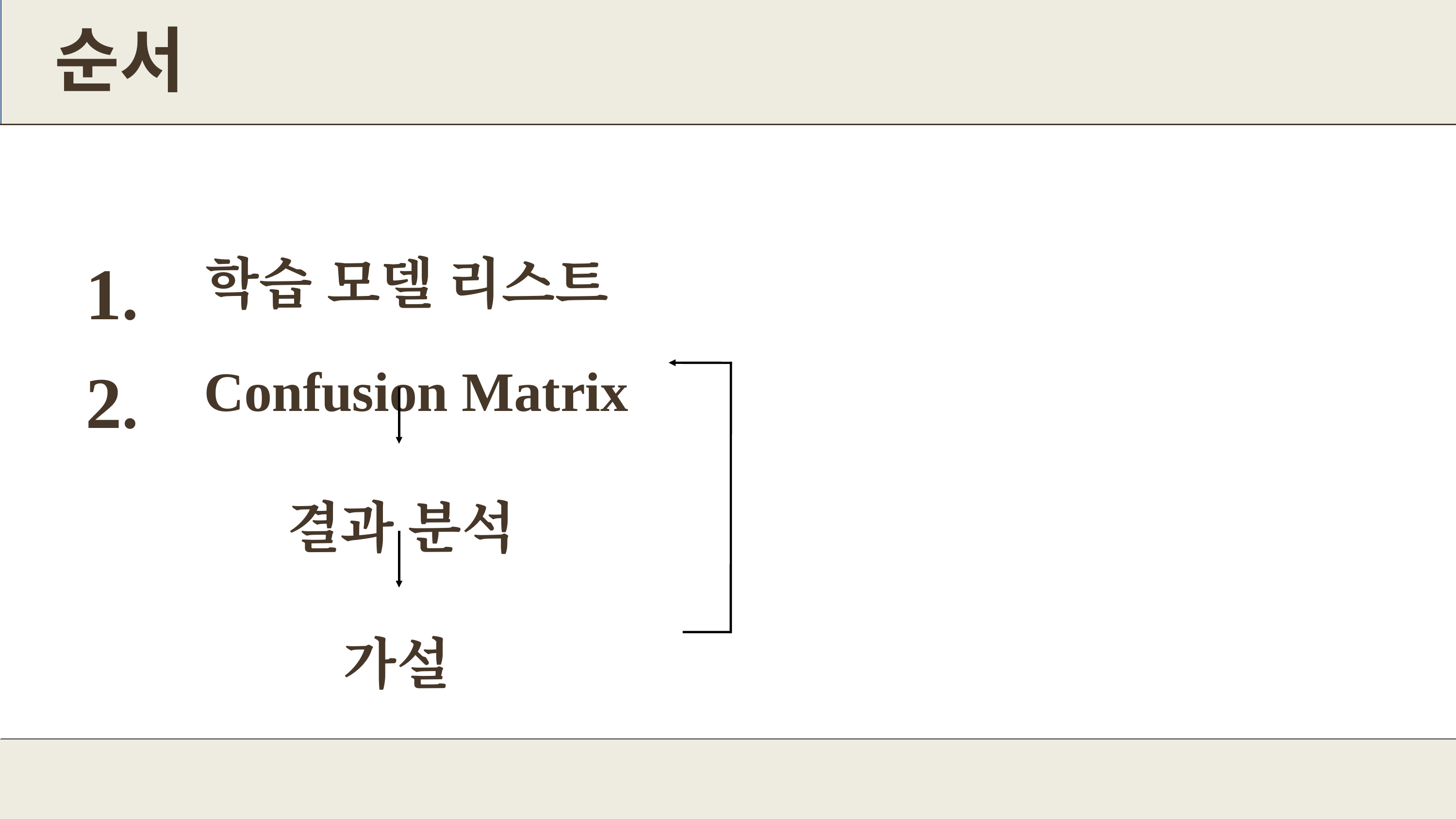

순서
1.
학습 모델 리스트
2.
Confusion Matrix

     결과 분석

         가설